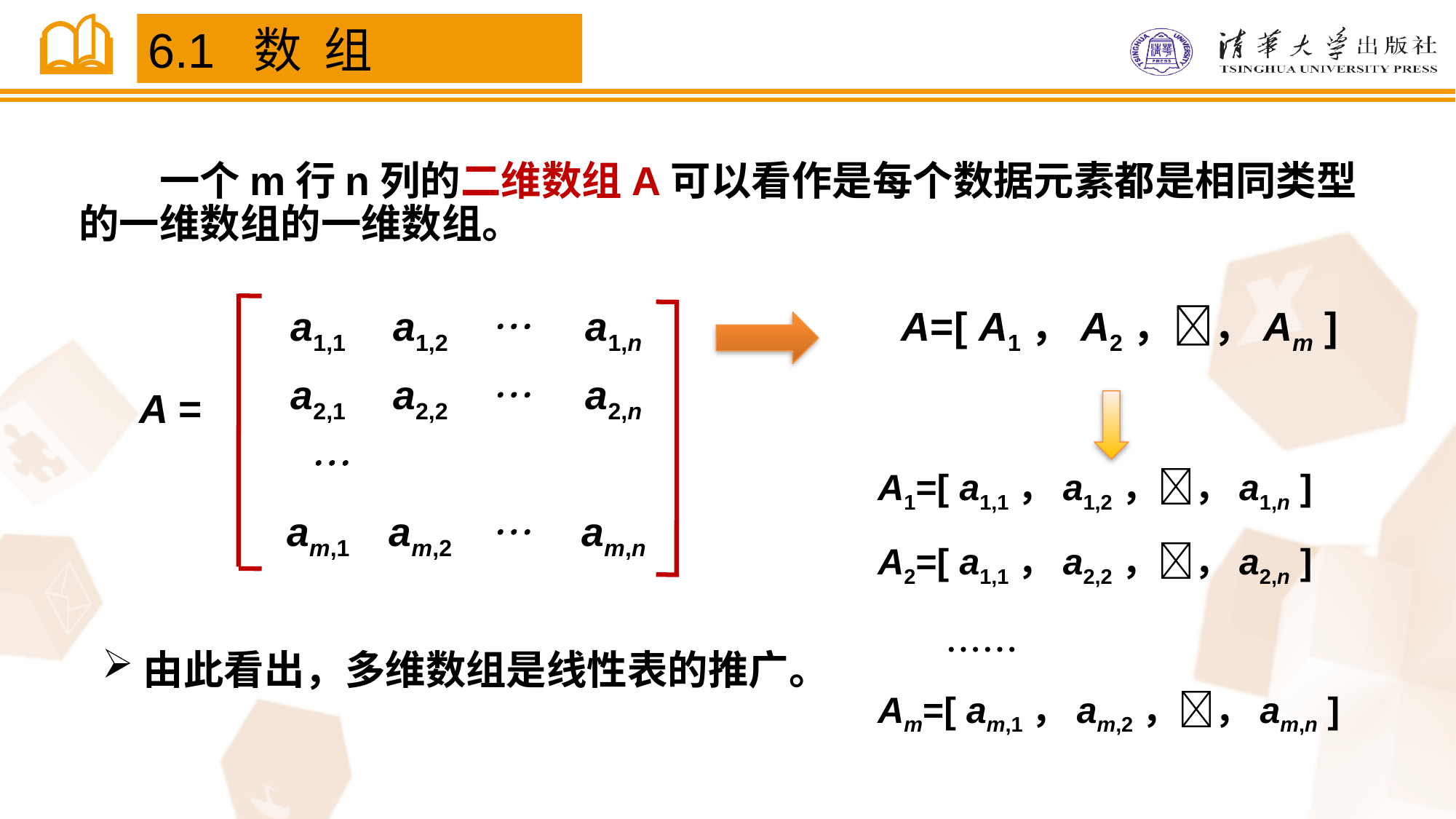

6.1  数  组
　　一个m行n列的二维数组A可以看作是每个数据元素都是相同类型的一维数组的一维数组。
…
a1,1
a1,2
a1,n
…
a2,1
a2,2
a2,n
A =
…
…
am,1
am,2
am,n
A=[ A1，A2，…，Am ]

A1=[ a1,1，a1,2，…，a1,n ]
A2=[ a1,1，a2,2，…，a2,n ]
……
Am=[ am,1，am,2，…，am,n ]
由此看出，多维数组是线性表的推广。